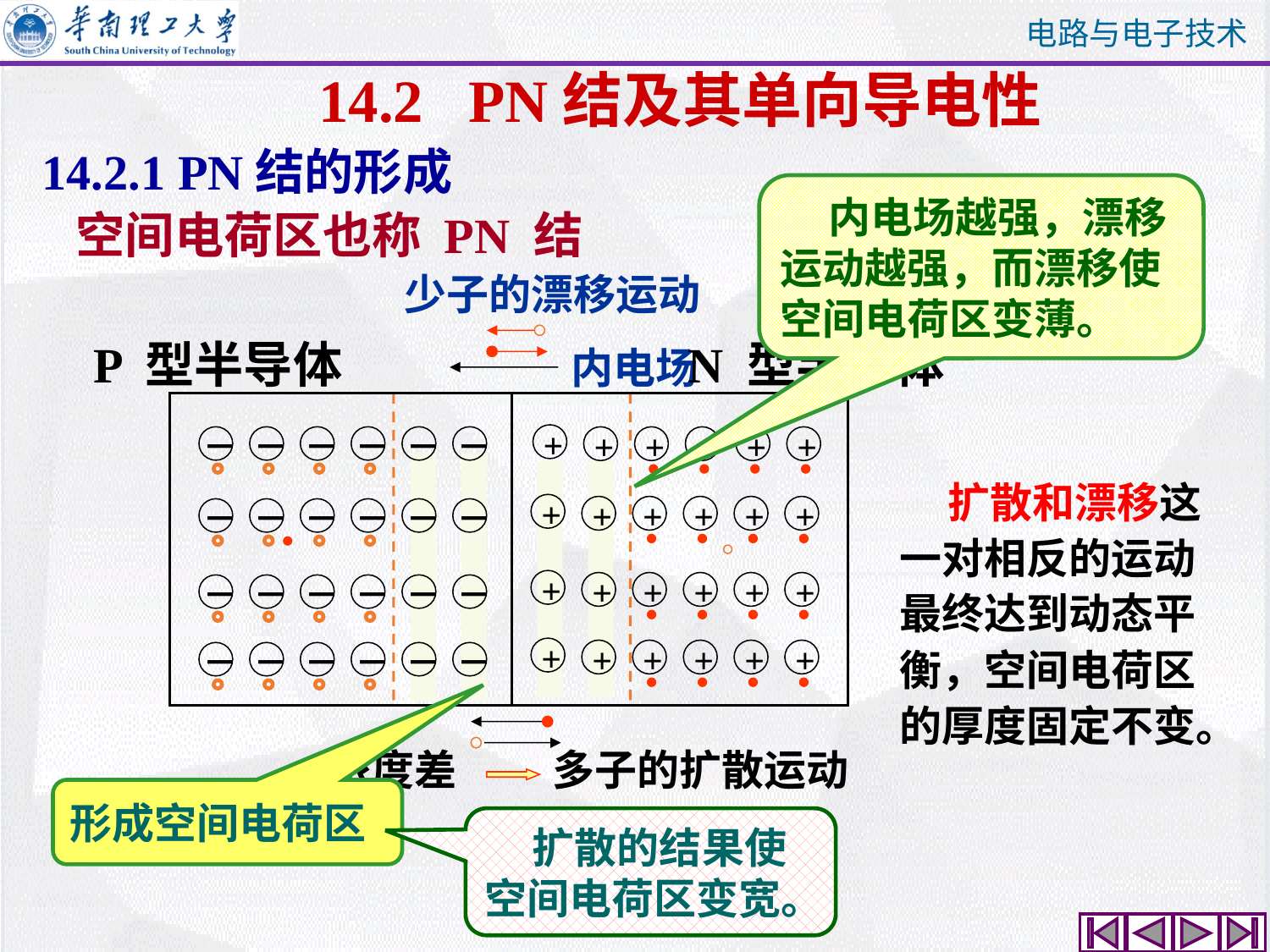

# 14.2   PN结及其单向导电性
14.2.1 PN结的形成
    内电场越强，漂移运动越强，而漂移使空间电荷区变薄。
空间电荷区也称 PN 结
少子的漂移运动

P 型半导体
N 型半导体
内电场

－

－

－

－

－

－

－

－

－

－

－

－

－

－

－

－

+

+

+

+

+

+

+

+

+

+

+

+

+

+

+

+

+

+

+

+

+

+

+

+
－
－

－
－

－
－

－
－

    扩散和漂移这
一对相反的运动
最终达到动态平
衡，空间电荷区
的厚度固定不变。

浓度差

多子的扩散运动

形成空间电荷区
    扩散的结果使空间电荷区变宽。